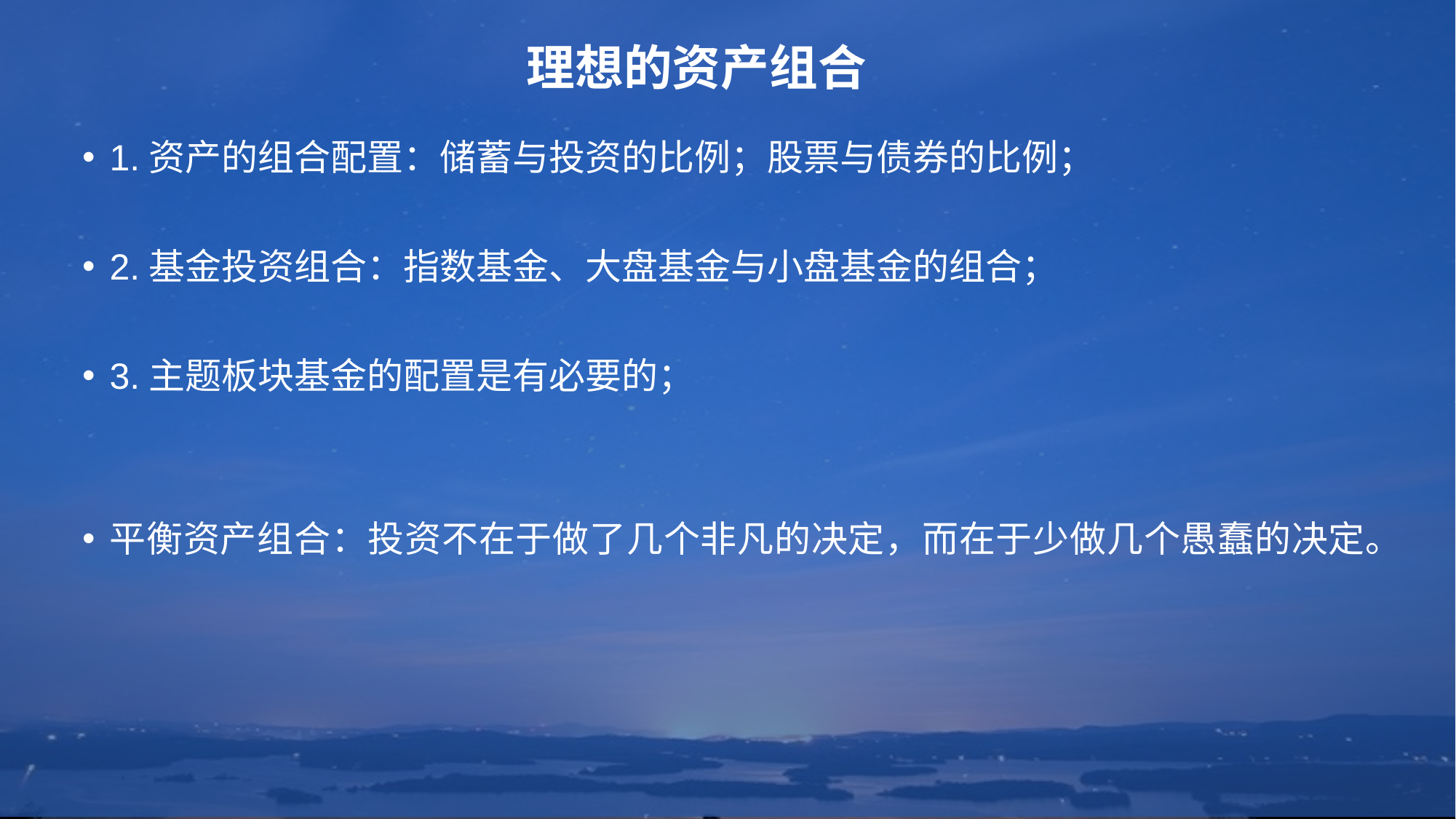

# 理想的资产组合
1.资产的组合配置：储蓄与投资的比例；股票与债券的比例；

2.基金投资组合：指数基金、大盘基金与小盘基金的组合；

3.主题板块基金的配置是有必要的；

平衡资产组合：投资不在于做了几个非凡的决定，而在于少做几个愚蠢的决定。